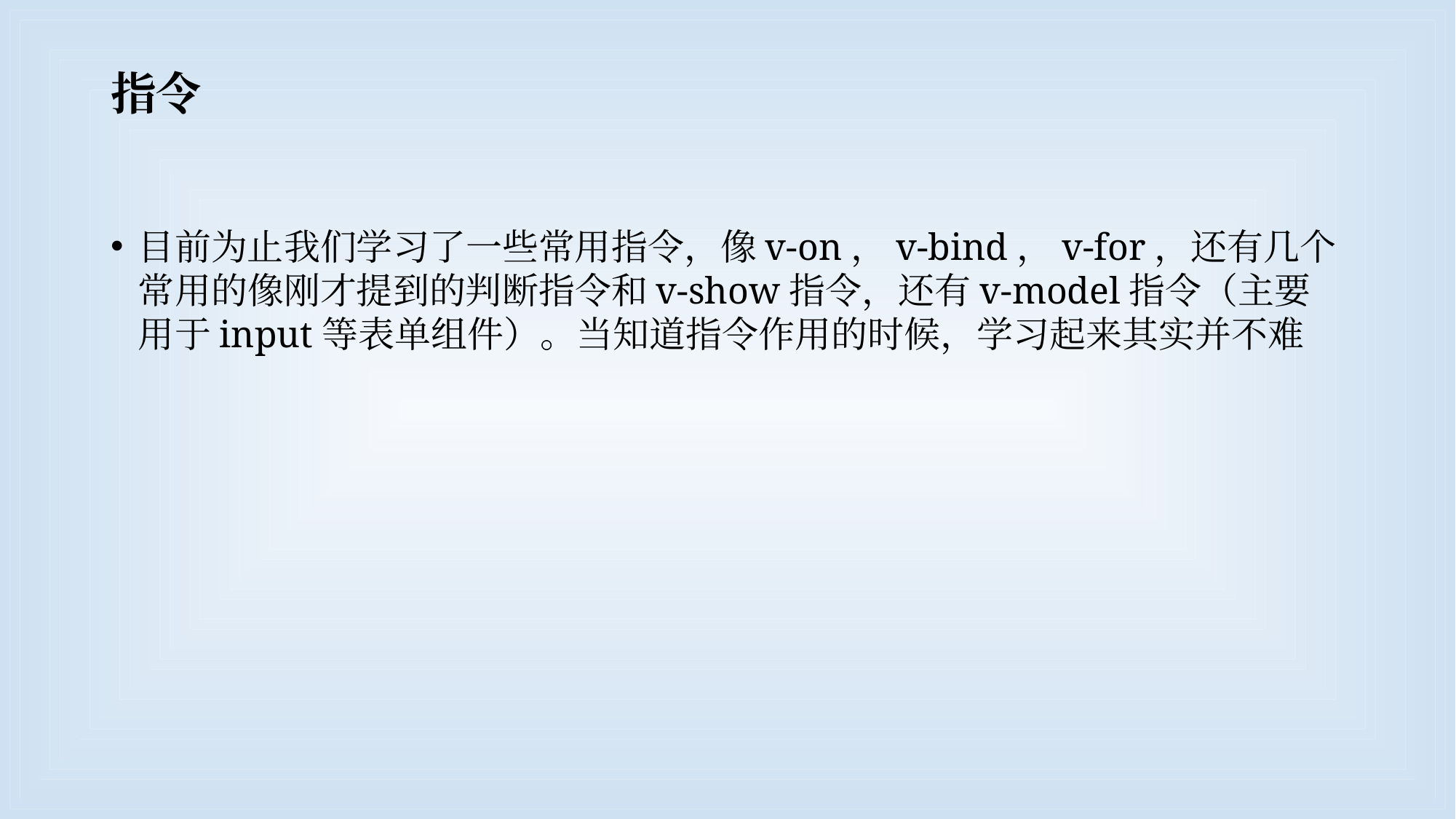

# 指令
目前为止我们学习了一些常用指令，像v-on，v-bind，v-for，还有几个常用的像刚才提到的判断指令和v-show指令，还有v-model指令（主要用于input等表单组件）。当知道指令作用的时候，学习起来其实并不难